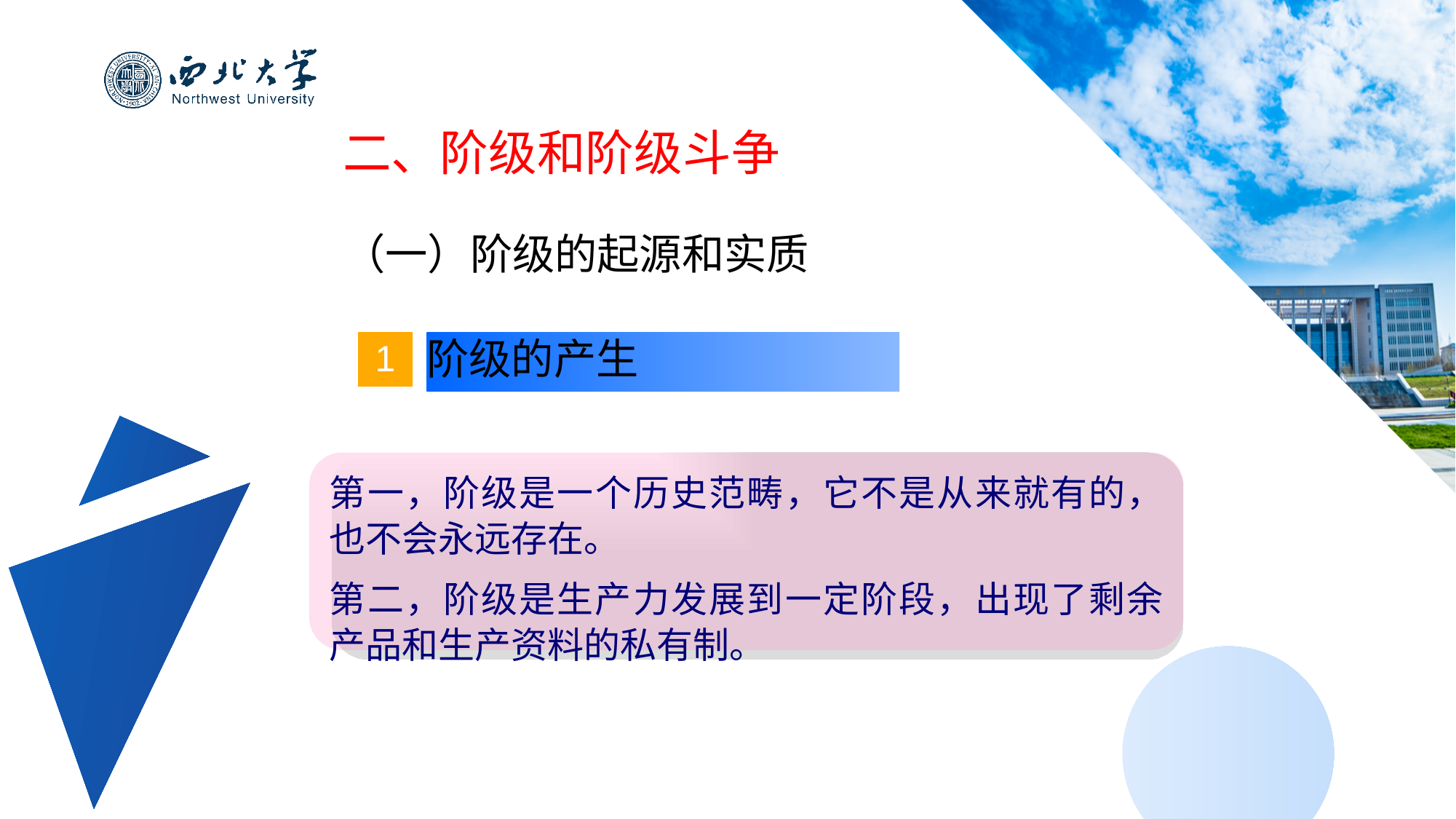

二、阶级和阶级斗争
（一）阶级的起源和实质
阶级的产生
1
第一，阶级是一个历史范畴，它不是从来就有的，也不会永远存在。
第二，阶级是生产力发展到一定阶段，出现了剩余产品和生产资料的私有制。